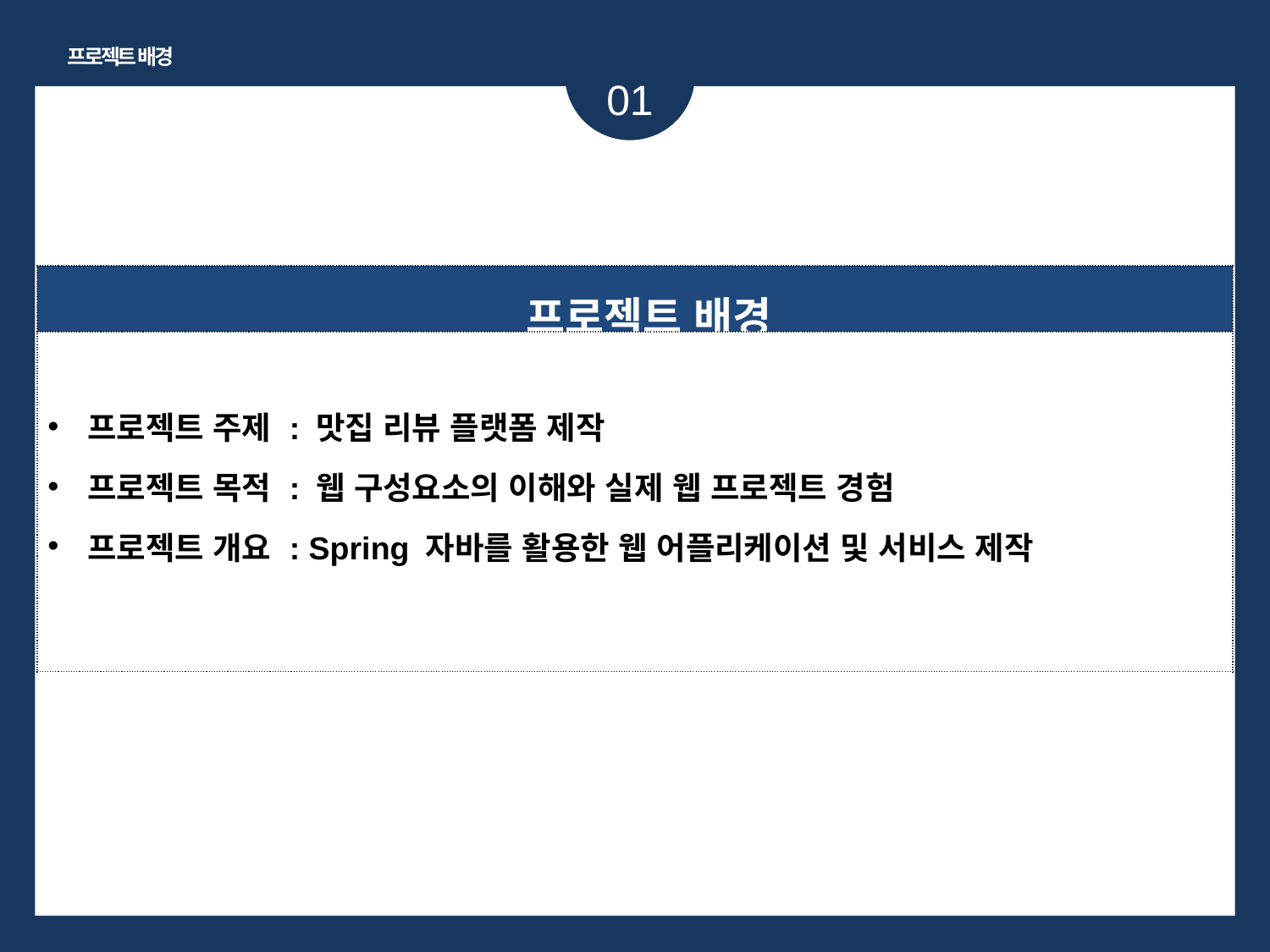

프로젝트 배경
01

| 프로젝트 배경 |
| --- |
| 프로젝트 주제 : 맛집 리뷰 플랫폼 제작 프로젝트 목적 : 웹 구성요소의 이해와 실제 웹 프로젝트 경험 프로젝트 개요 : Spring 자바를 활용한 웹 어플리케이션 및 서비스 제작 |